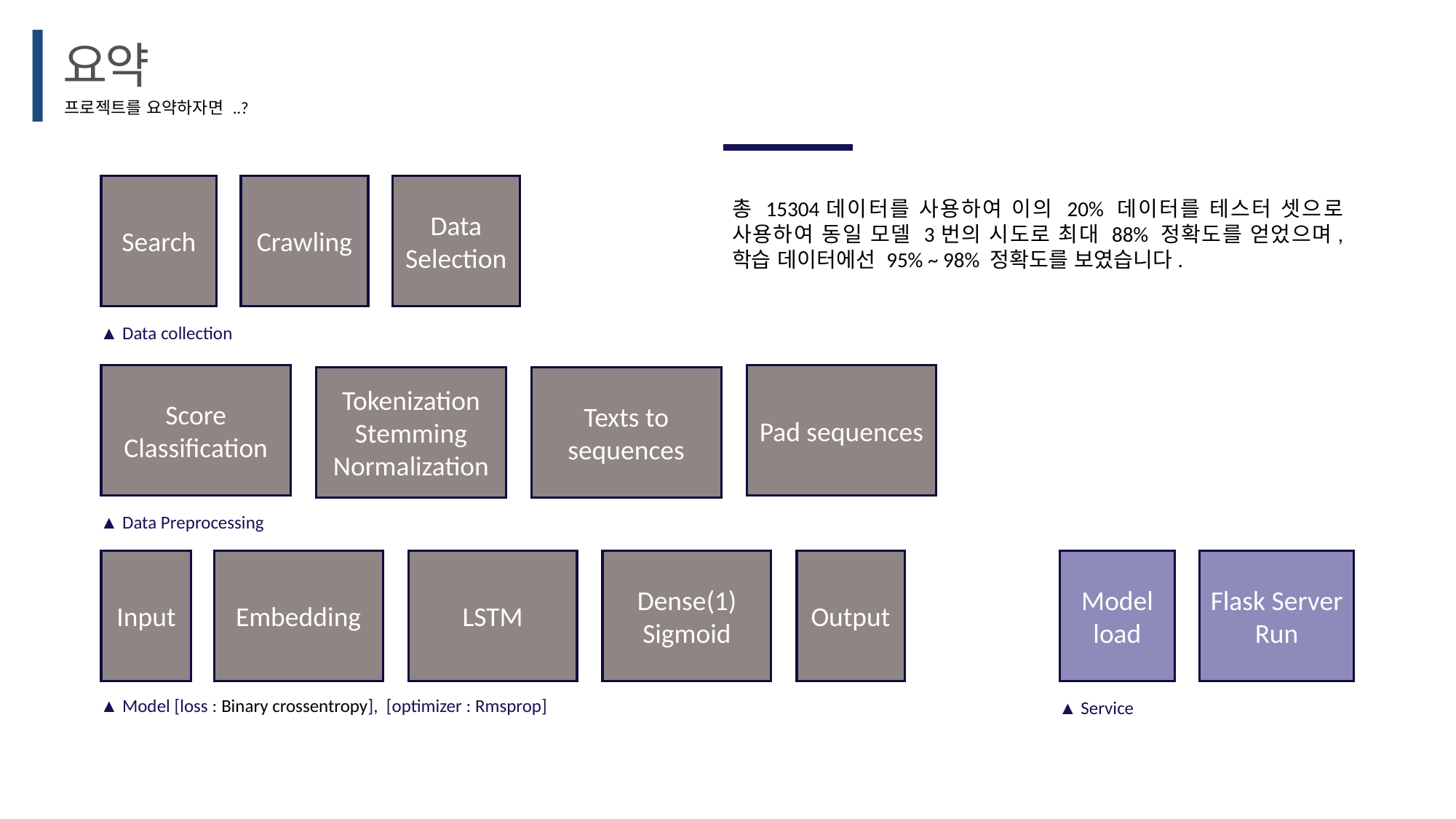

요약
프로젝트를 요약하자면 ..?
Search
Crawling
Data
Selection
총 15304데이터를 사용하여 이의 20% 데이터를 테스터 셋으로 사용하여 동일 모델 3번의 시도로 최대 88% 정확도를 얻었으며, 학습 데이터에선 95% ~ 98% 정확도를 보였습니다.
▲ Data collection

Score
Classification
Pad sequences
Tokenization
Stemming
Normalization
Texts to sequences
▲ Data Preprocessing

Input
Dense(1)
Sigmoid
Output
Model
load
Flask Server
Run
LSTM
Embedding
▲ Model [loss : Binary crossentropy],  [optimizer : Rmsprop]
▲ Service